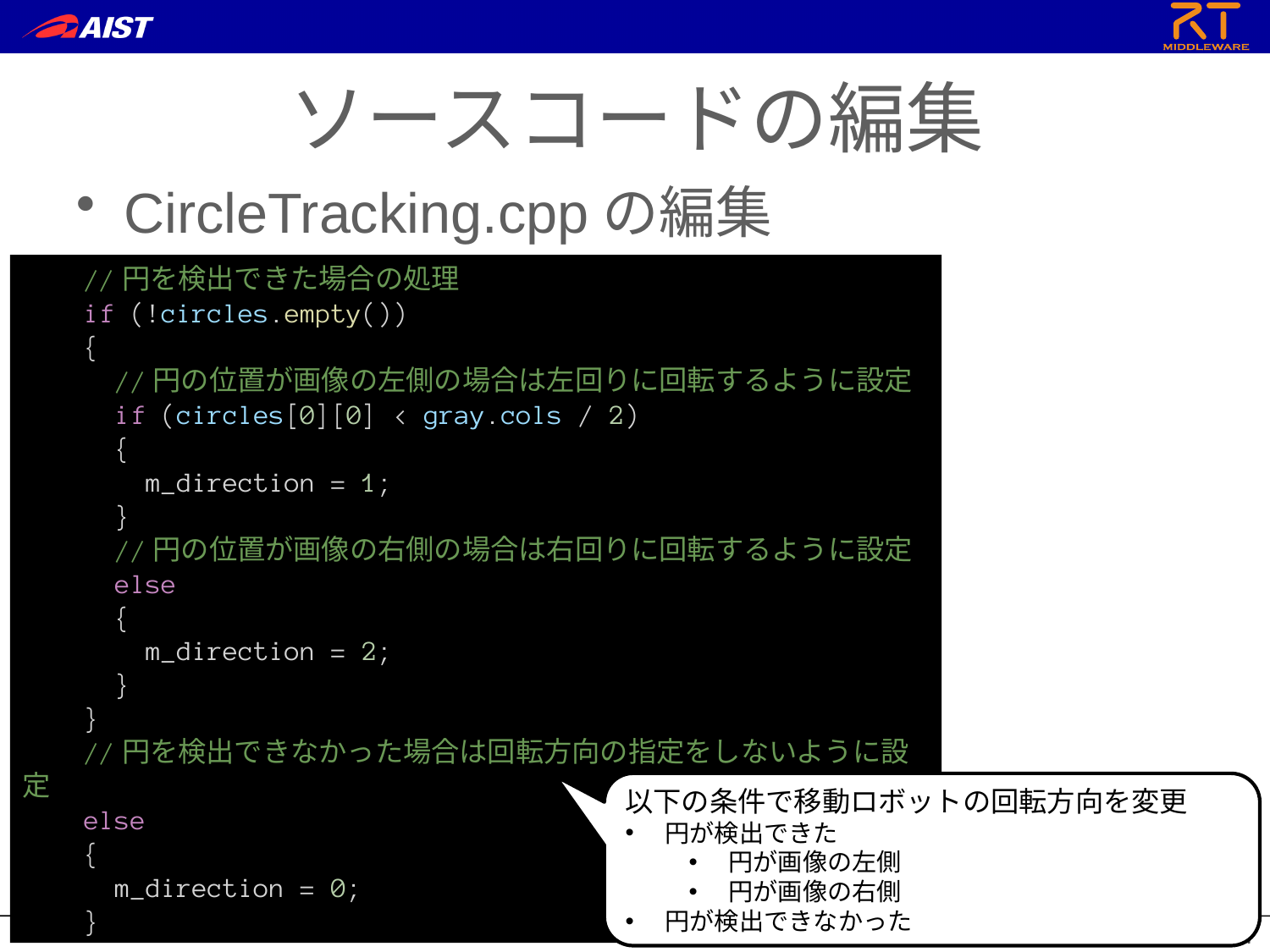

ソースコードの編集
CircleTracking.cppの編集
    //円を検出できた場合の処理
    if (!circles.empty())
    {
      //円の位置が画像の左側の場合は左回りに回転するように設定
      if (circles[0][0] < gray.cols / 2)
      {
        m_direction = 1;
      }
      //円の位置が画像の右側の場合は右回りに回転するように設定
      else
      {
        m_direction = 2;
      }
    }
    //円を検出できなかった場合は回転方向の指定をしないように設定
    else
    {
      m_direction = 0;
    }
以下の条件で移動ロボットの回転方向を変更
円が検出できた
円が画像の左側
円が画像の右側
円が検出できなかった
27